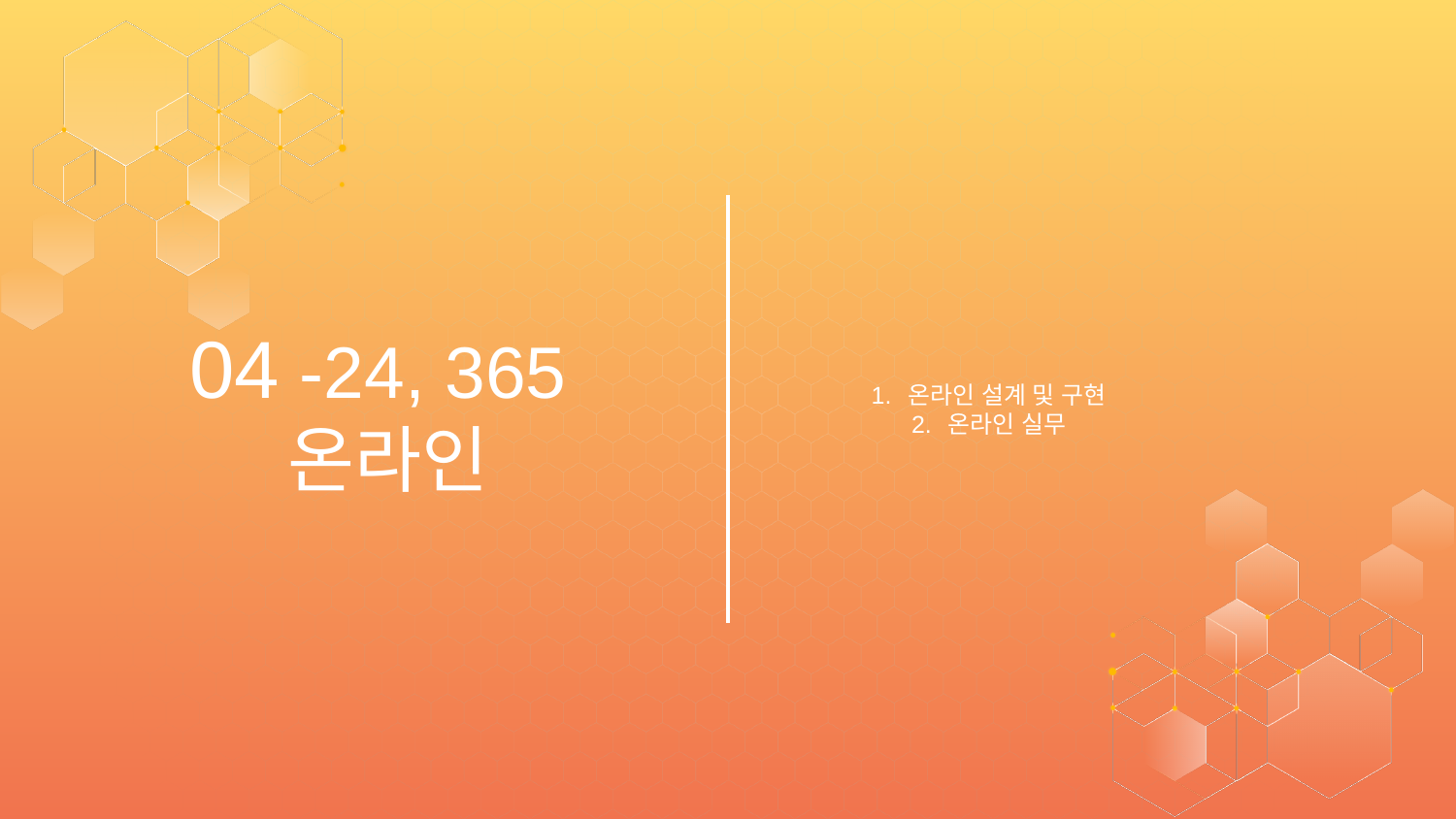

온라인 설계 및 구현
온라인 실무
# 04 -24, 365 온라인